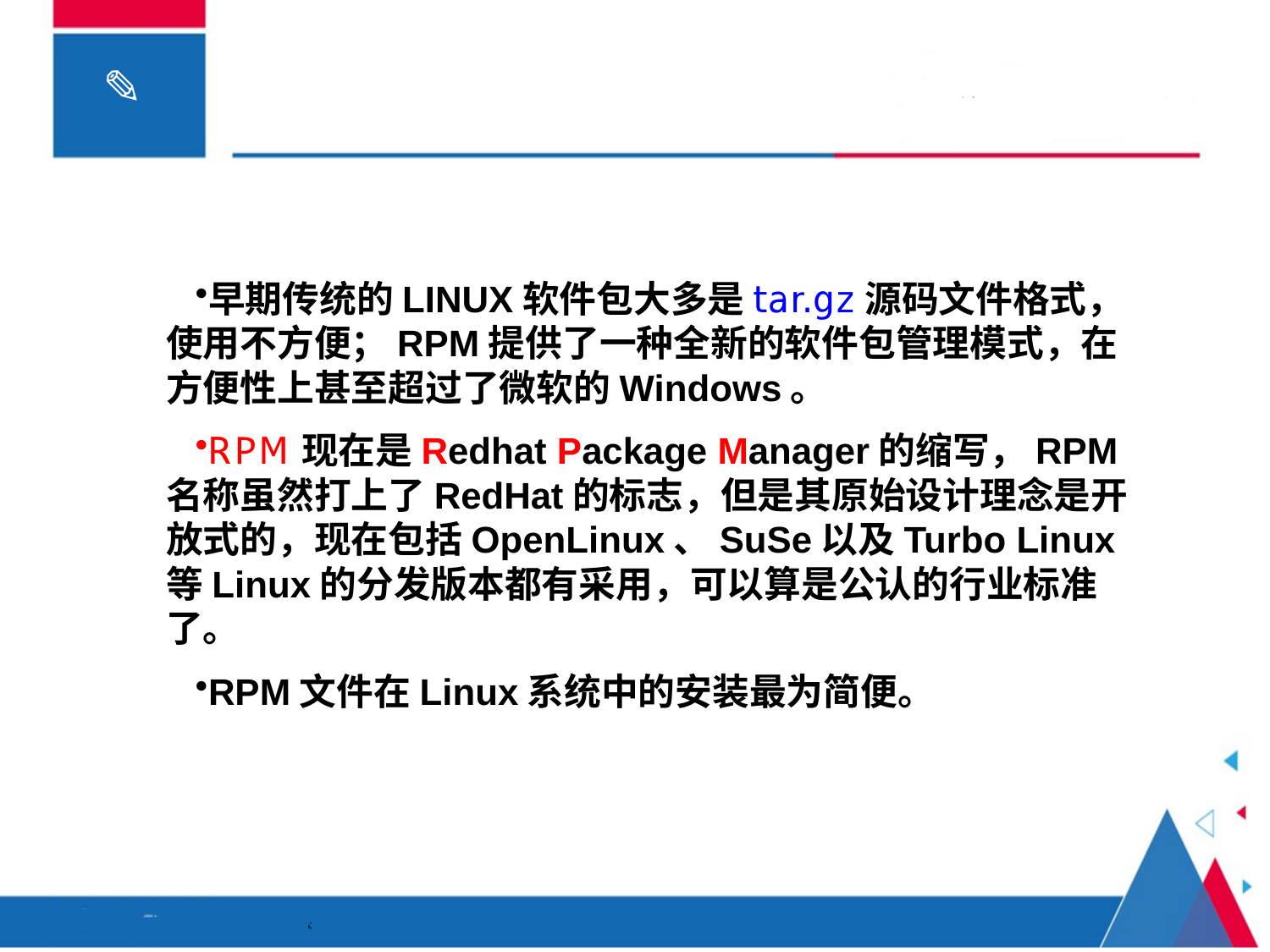

早期传统的LINUX软件包大多是tar.gz源码文件格式，使用不方便；RPM提供了一种全新的软件包管理模式，在方便性上甚至超过了微软的Windows。
RPM现在是Redhat Package Manager的缩写，RPM名称虽然打上了RedHat的标志，但是其原始设计理念是开放式的，现在包括OpenLinux、SuSe以及Turbo Linux等Linux的分发版本都有采用，可以算是公认的行业标准了。
RPM文件在Linux系统中的安装最为简便。